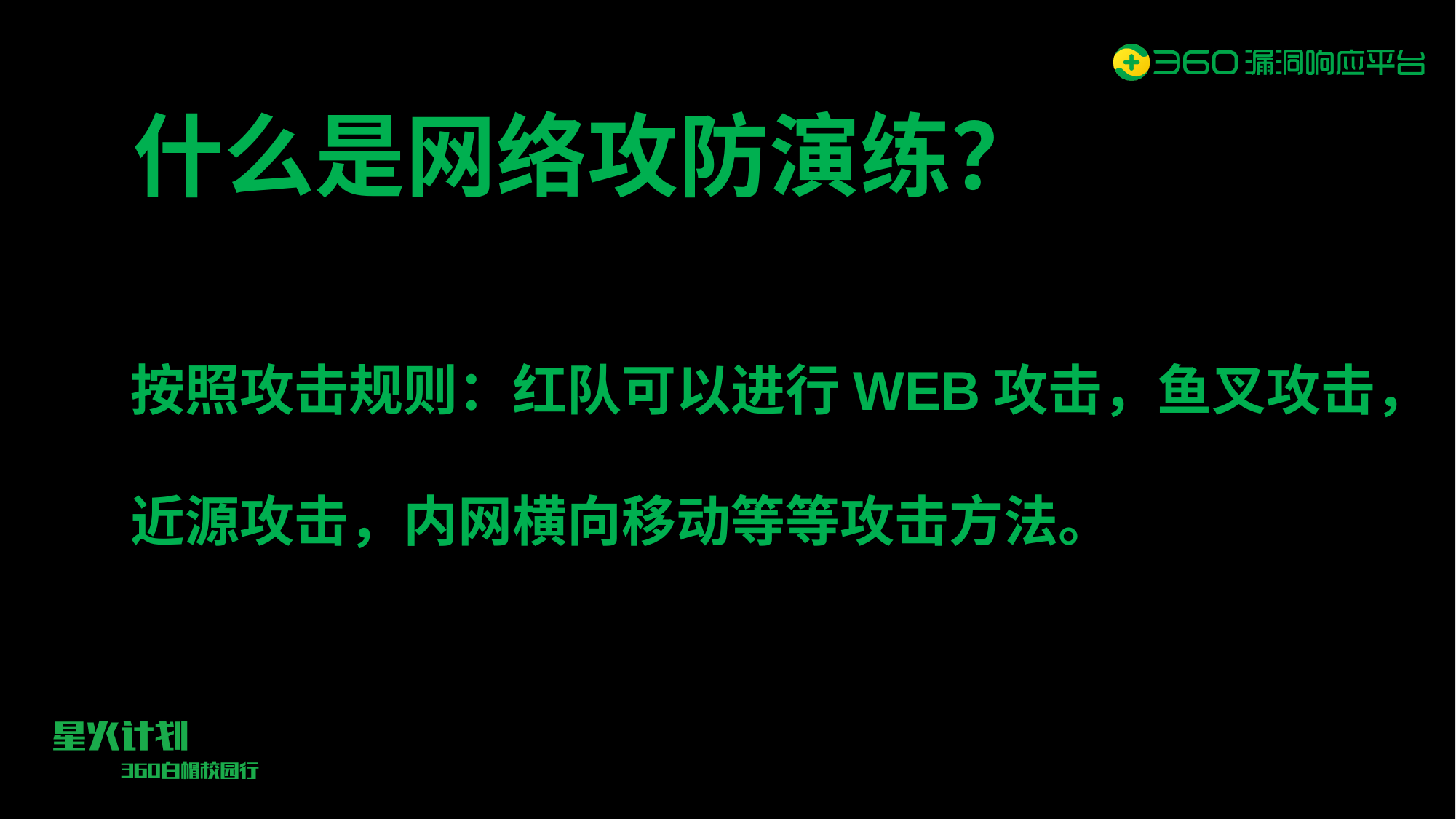

什么是网络攻防演练？
按照攻击规则：红队可以进行WEB攻击，鱼叉攻击，

近源攻击，内网横向移动等等攻击方法。